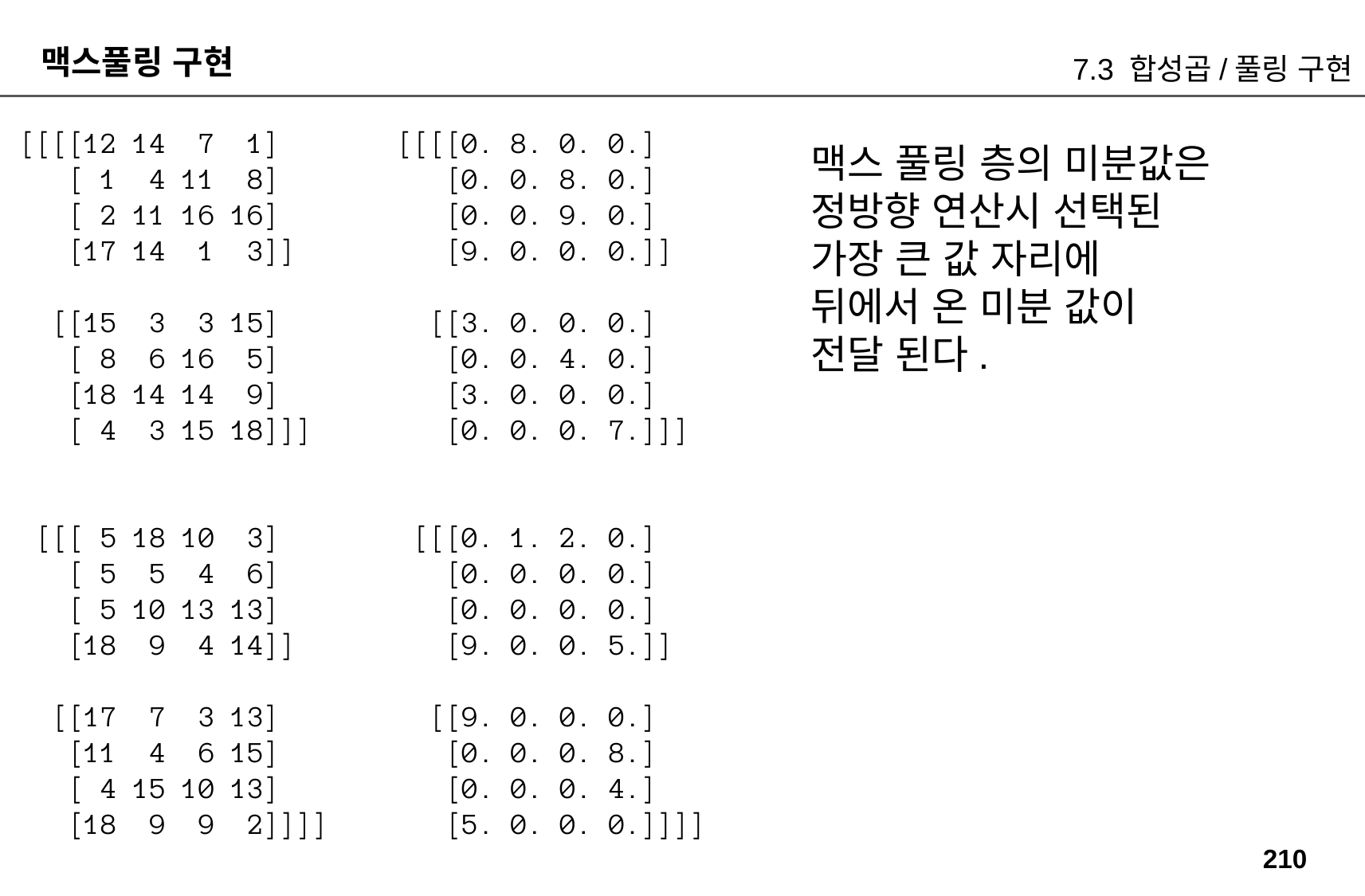

맥스풀링 구현
7.3 합성곱/풀링 구현
[[[[12 14  7  1]
   [ 1  4 11  8]
   [ 2 11 16 16]
   [17 14  1  3]]

  [[15  3  3 15]
   [ 8  6 16  5]
   [18 14 14  9]
   [ 4  3 15 18]]]

 [[[ 5 18 10  3]
   [ 5  5  4  6]
   [ 5 10 13 13]
   [18  9  4 14]]

  [[17  7  3 13]
   [11  4  6 15]
   [ 4 15 10 13]
   [18  9  9  2]]]]
[[[[0. 8. 0. 0.]
   [0. 0. 8. 0.]
   [0. 0. 9. 0.]
   [9. 0. 0. 0.]]

  [[3. 0. 0. 0.]
   [0. 0. 4. 0.]
   [3. 0. 0. 0.]
   [0. 0. 0. 7.]]]

 [[[0. 1. 2. 0.]
   [0. 0. 0. 0.]
   [0. 0. 0. 0.]
   [9. 0. 0. 5.]]

  [[9. 0. 0. 0.]
   [0. 0. 0. 8.]
   [0. 0. 0. 4.]
   [5. 0. 0. 0.]]]]
맥스 풀링 층의 미분값은
정방향 연산시 선택된
가장 큰 값 자리에
뒤에서 온 미분 값이
전달 된다.